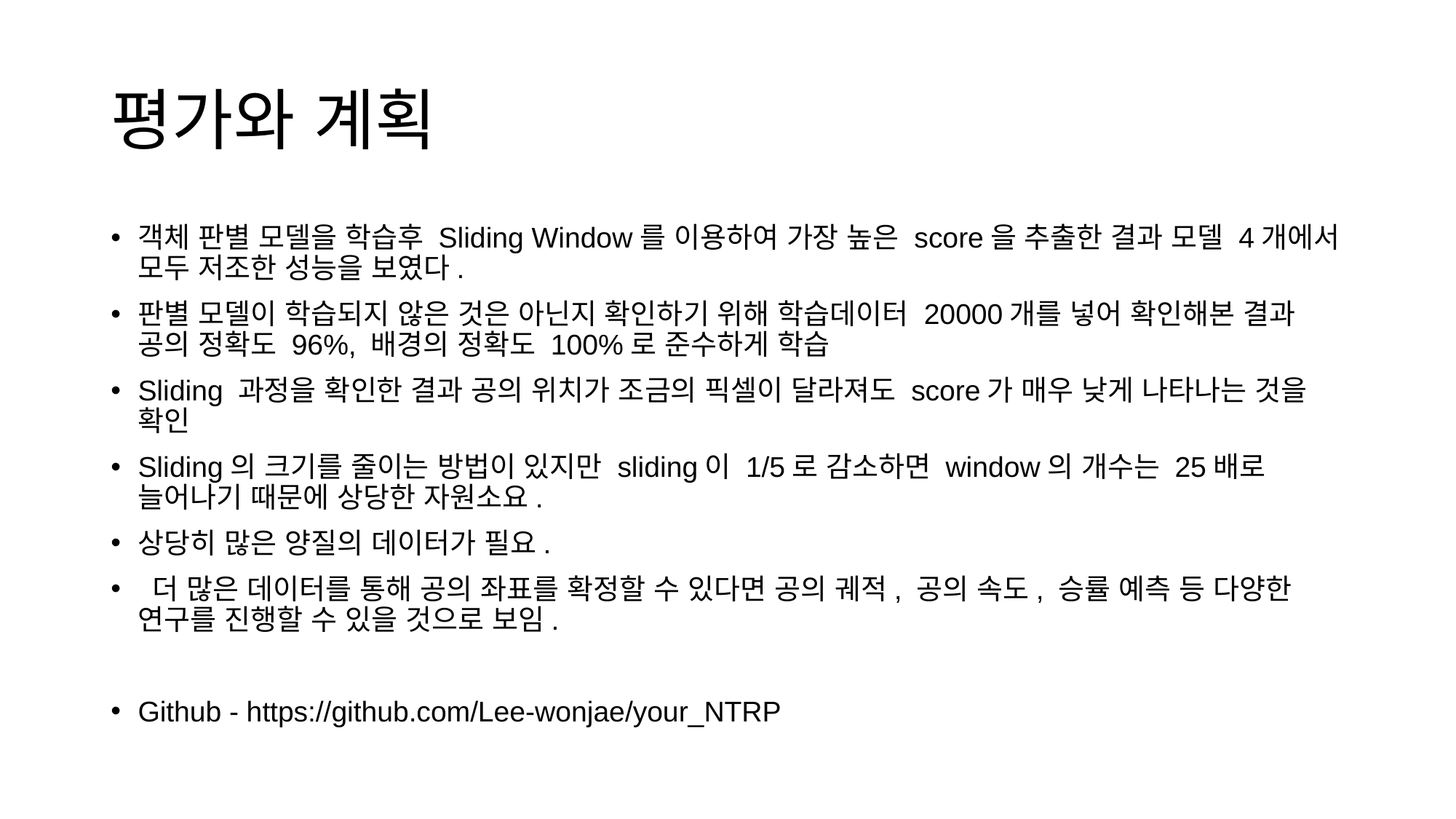

# 평가와 계획
객체 판별 모델을 학습후 Sliding Window를 이용하여 가장 높은 score을 추출한 결과 모델 4개에서 모두 저조한 성능을 보였다.
판별 모델이 학습되지 않은 것은 아닌지 확인하기 위해 학습데이터 20000개를 넣어 확인해본 결과 공의 정확도 96%, 배경의 정확도 100%로 준수하게 학습
Sliding 과정을 확인한 결과 공의 위치가 조금의 픽셀이 달라져도 score가 매우 낮게 나타나는 것을 확인
Sliding의 크기를 줄이는 방법이 있지만 sliding이 1/5로 감소하면 window의 개수는 25배로 늘어나기 때문에 상당한 자원소요.
상당히 많은 양질의 데이터가 필요.
 더 많은 데이터를 통해 공의 좌표를 확정할 수 있다면 공의 궤적, 공의 속도, 승률 예측 등 다양한 연구를 진행할 수 있을 것으로 보임.

Github - https://github.com/Lee-wonjae/your_NTRP